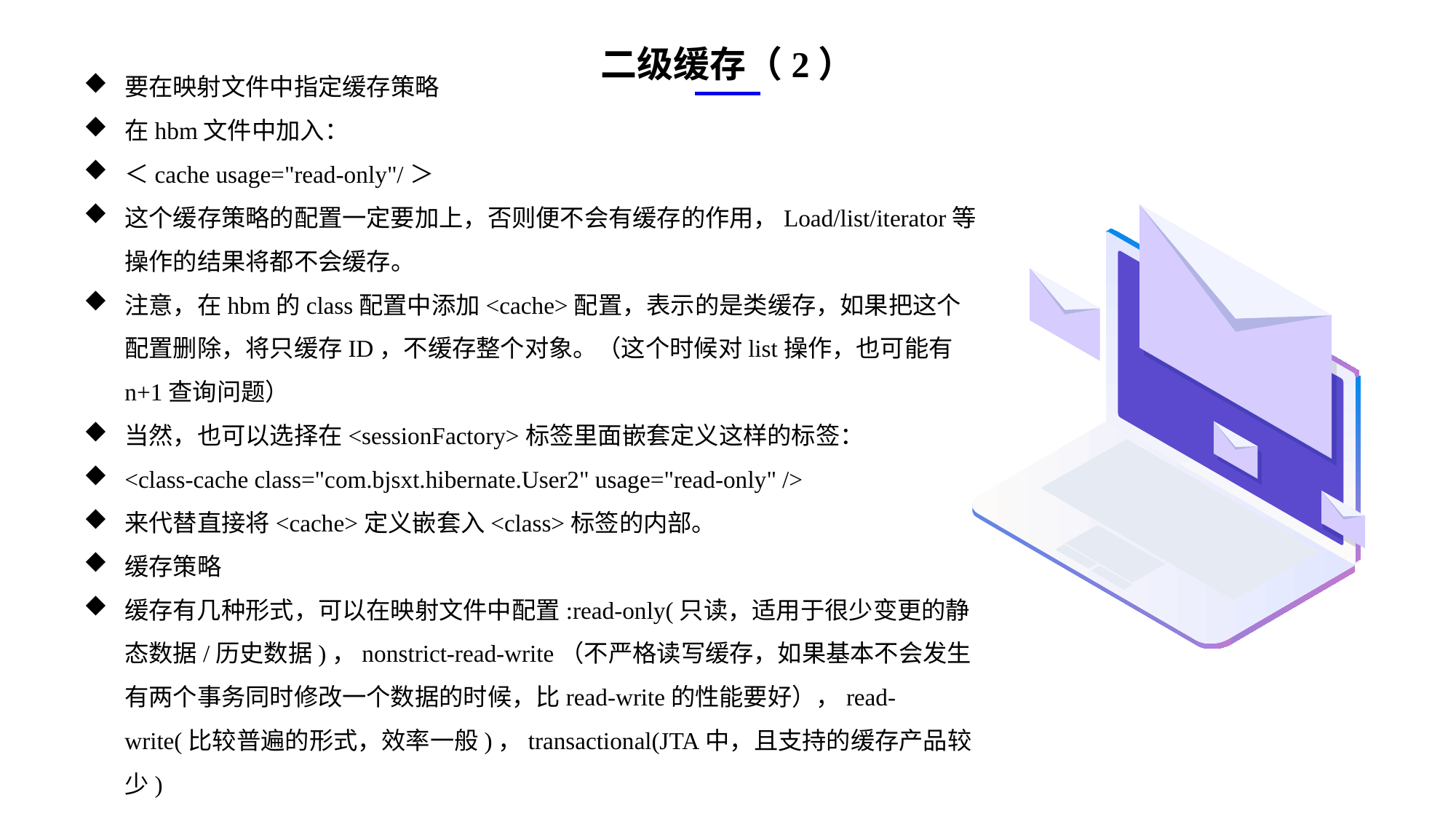

二级缓存（2）
要在映射文件中指定缓存策略
在hbm文件中加入：
＜cache usage="read-only"/＞
这个缓存策略的配置一定要加上，否则便不会有缓存的作用，Load/list/iterator等操作的结果将都不会缓存。
注意，在hbm的class配置中添加<cache>配置，表示的是类缓存，如果把这个配置删除，将只缓存ID，不缓存整个对象。（这个时候对list操作，也可能有n+1查询问题）
当然，也可以选择在<sessionFactory>标签里面嵌套定义这样的标签：
<class-cache class="com.bjsxt.hibernate.User2" usage="read-only" />
来代替直接将<cache>定义嵌套入<class>标签的内部。
缓存策略
缓存有几种形式，可以在映射文件中配置:read-only(只读，适用于很少变更的静态数据/历史数据)，nonstrict-read-write（不严格读写缓存，如果基本不会发生有两个事务同时修改一个数据的时候，比read-write的性能要好），read-write(比较普遍的形式，效率一般)，transactional(JTA中，且支持的缓存产品较少)

e7d195523061f1c0ae0eb3eed39d2bcef4622b2499a05fe6567B54A876BEB457BD1EB8EBE9915191D1FA2E860D28D251AB291D9CBBDD28D4BD16020FD75D8281481517FC21E86E4C931520AFA1087E92E357E3DB373CA326F6F926B1A67F681E99E875FFD293B2C32B3919AE4D43F9436862A7DD54F9346DF3662D8AB7319030EF75D53FF682DE13